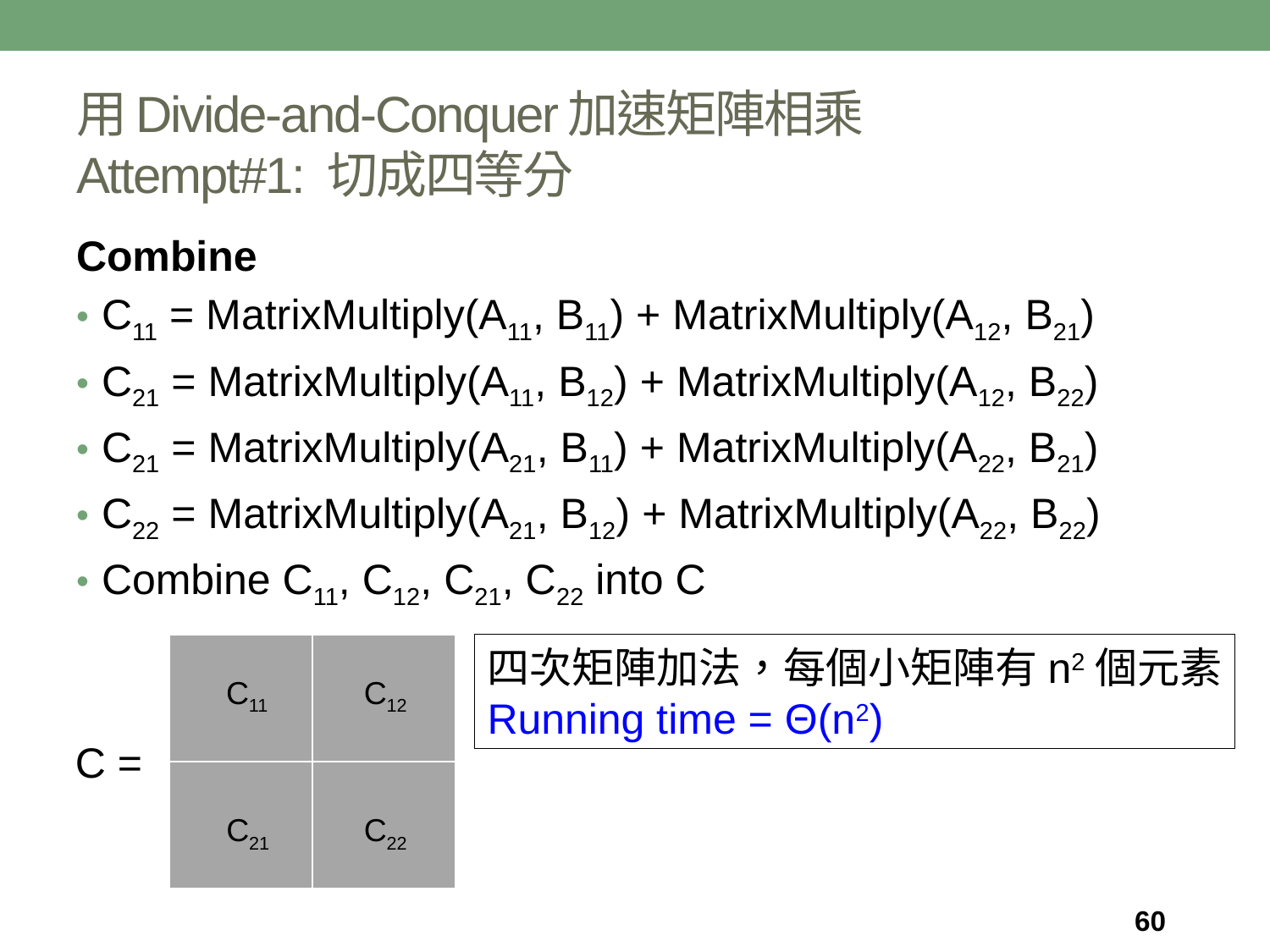

# 用Divide-and-Conquer加速矩陣相乘 Attempt#1: 切成四等分
Combine
C11 = MatrixMultiply(A11, B11) + MatrixMultiply(A12, B21)
C21 = MatrixMultiply(A11, B12) + MatrixMultiply(A12, B22)
C21 = MatrixMultiply(A21, B11) + MatrixMultiply(A22, B21)
C22 = MatrixMultiply(A21, B12) + MatrixMultiply(A22, B22)
Combine C11, C12, C21, C22 into C
|  |  |
| --- | --- |
|  |  |
四次矩陣加法，每個小矩陣有n2個元素
Running time = Θ(n2)
C11
C12
C =
C21
C22
60